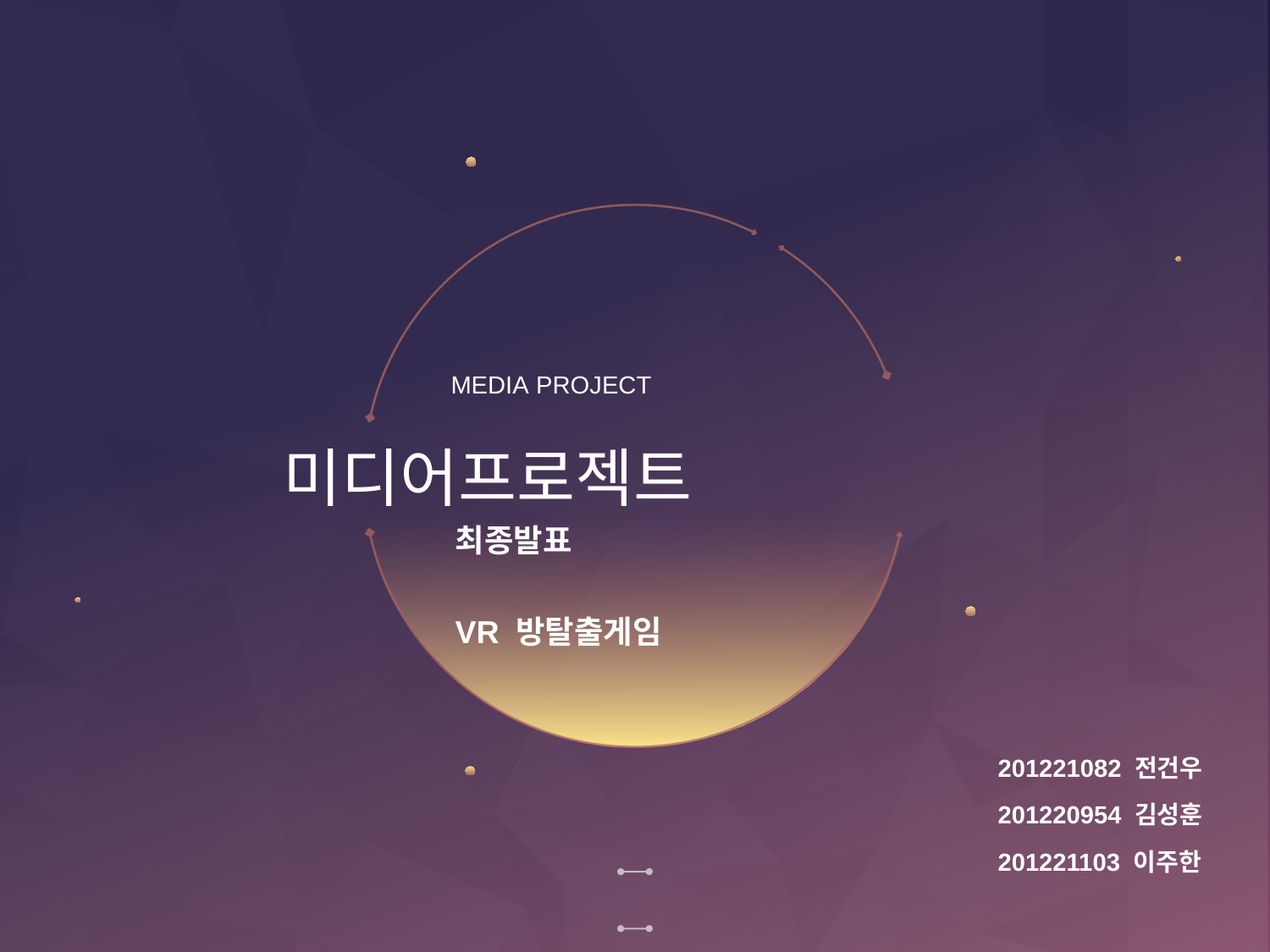

MEDIA PROJECT
# 미디어프로젝트
최종발표
VR 방탈출게임
201221082 전건우
201220954 김성훈
201221103 이주한